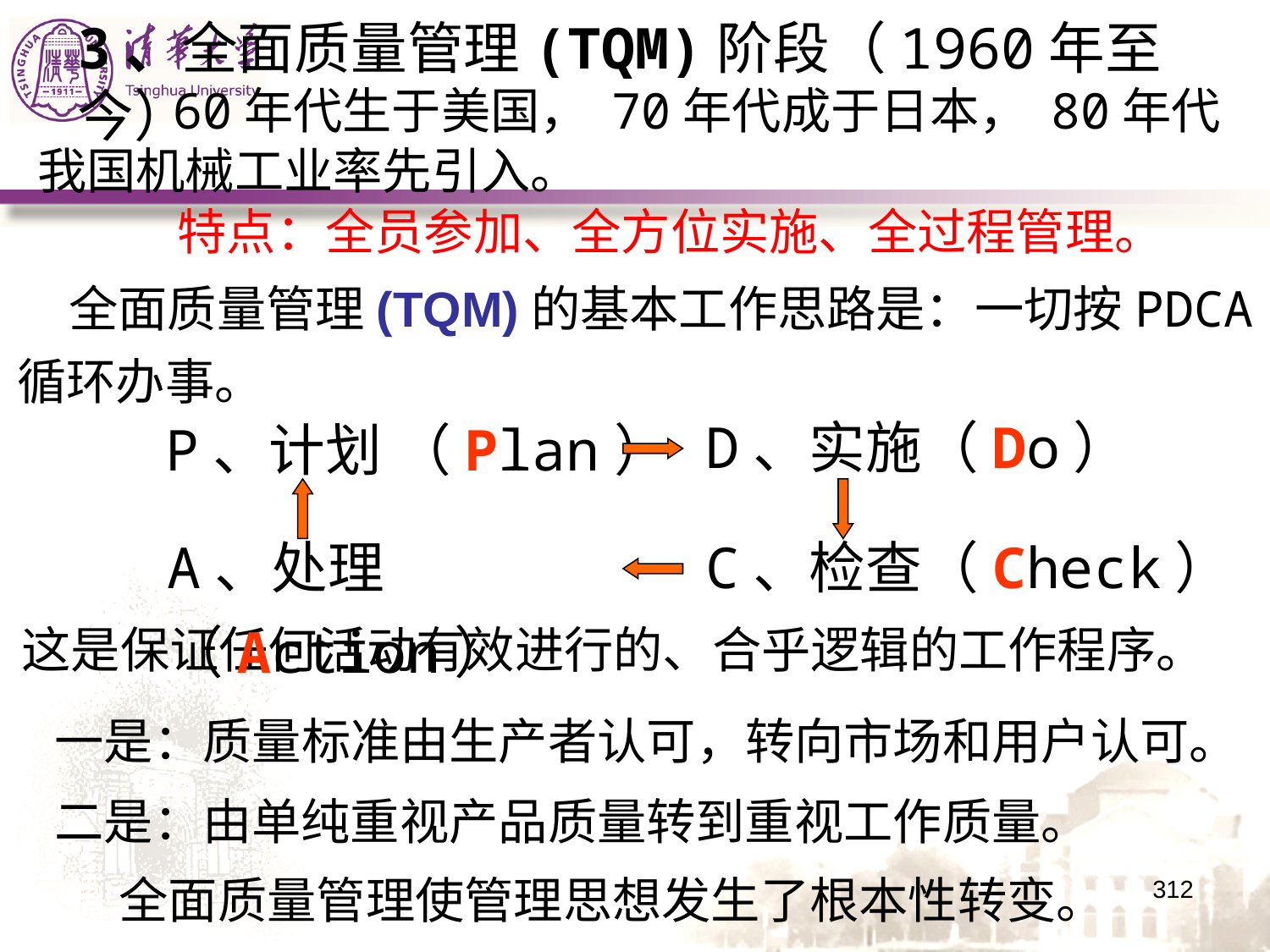

3、全面质量管理(TQM)阶段（1960年至今）
    60年代生于美国， 70年代成于日本， 80年代我国机械工业率先引入。
特点：全员参加、全方位实施、全过程管理。
   全面质量管理(TQM)的基本工作思路是：一切按PDCA
循环办事。
D、实施（Do）
P、计划 （Plan）

A、处理（Action）
C、检查（Check）

    这是保证任何活动有效进行的、合乎逻辑的工作程序。
一是：质量标准由生产者认可，转向市场和用户认可。
二是：由单纯重视产品质量转到重视工作质量。
312
     全面质量管理使管理思想发生了根本性转变。